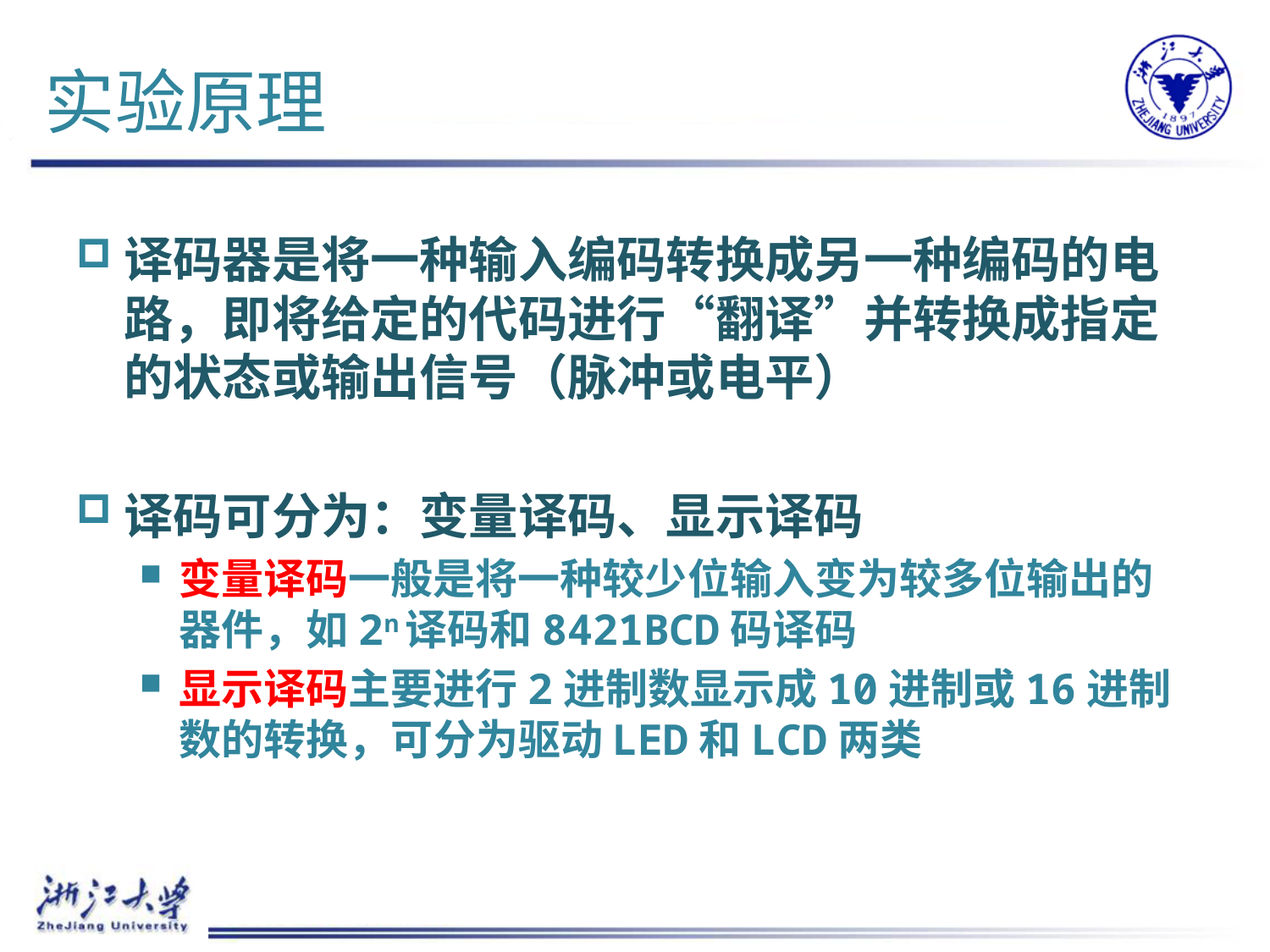

# 实验原理
译码器是将一种输入编码转换成另一种编码的电路，即将给定的代码进行“翻译”并转换成指定的状态或输出信号（脉冲或电平）

译码可分为：变量译码、显示译码
变量译码一般是将一种较少位输入变为较多位输出的器件，如2n译码和8421BCD码译码
显示译码主要进行2进制数显示成10进制或16进制数的转换，可分为驱动LED和LCD两类